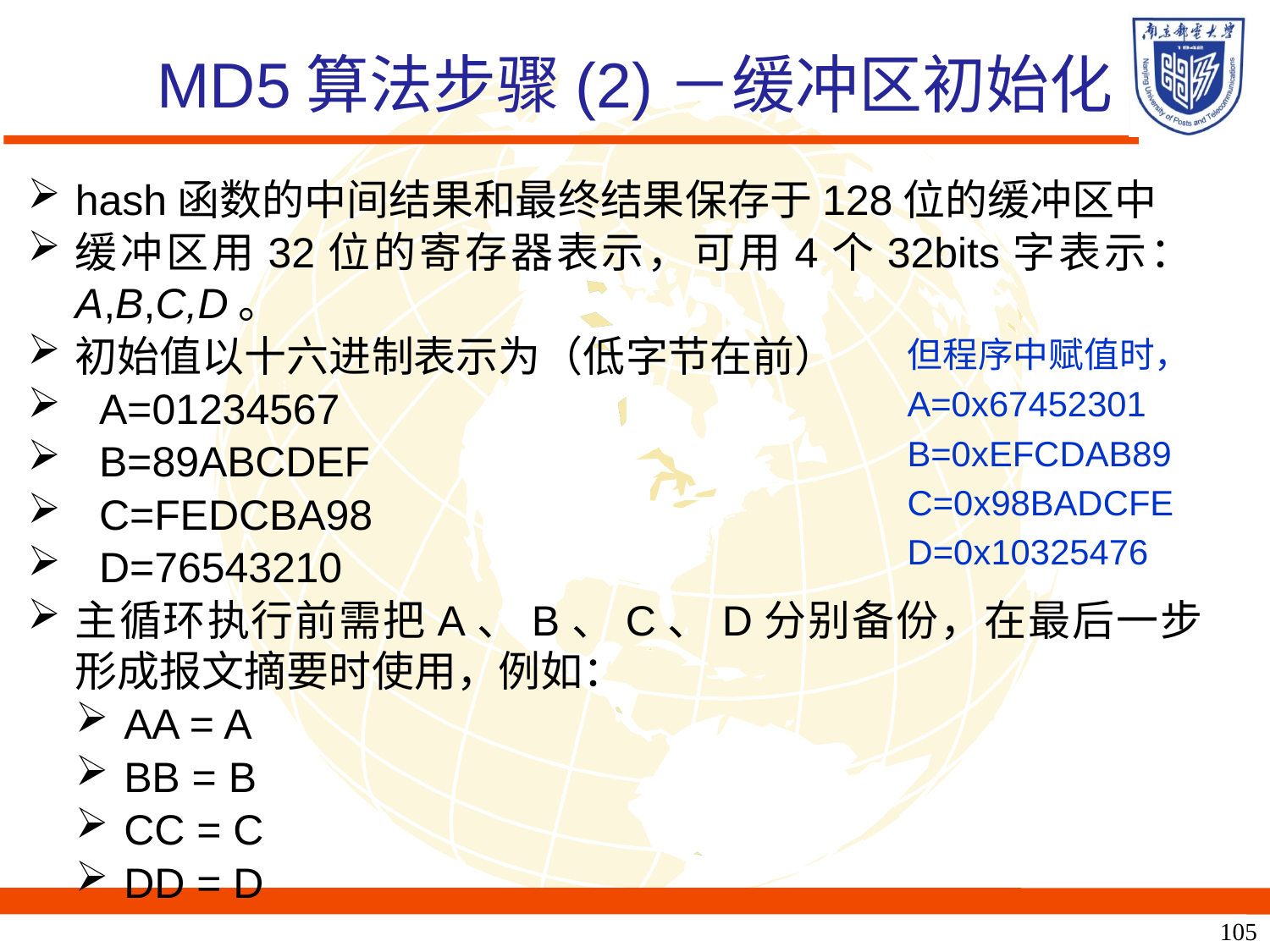

# MD5算法步骤(2)－缓冲区初始化
hash函数的中间结果和最终结果保存于128位的缓冲区中
缓冲区用32位的寄存器表示，可用4个32bits字表示：A,B,C,D。
初始值以十六进制表示为（低字节在前）
  A=01234567
  B=89ABCDEF
  C=FEDCBA98
  D=76543210
主循环执行前需把A、B、C、D分别备份，在最后一步形成报文摘要时使用，例如：
AA = A
BB = B
CC = C
DD = D
但程序中赋值时，
A=0x67452301
B=0xEFCDAB89
C=0x98BADCFE
D=0x10325476
105